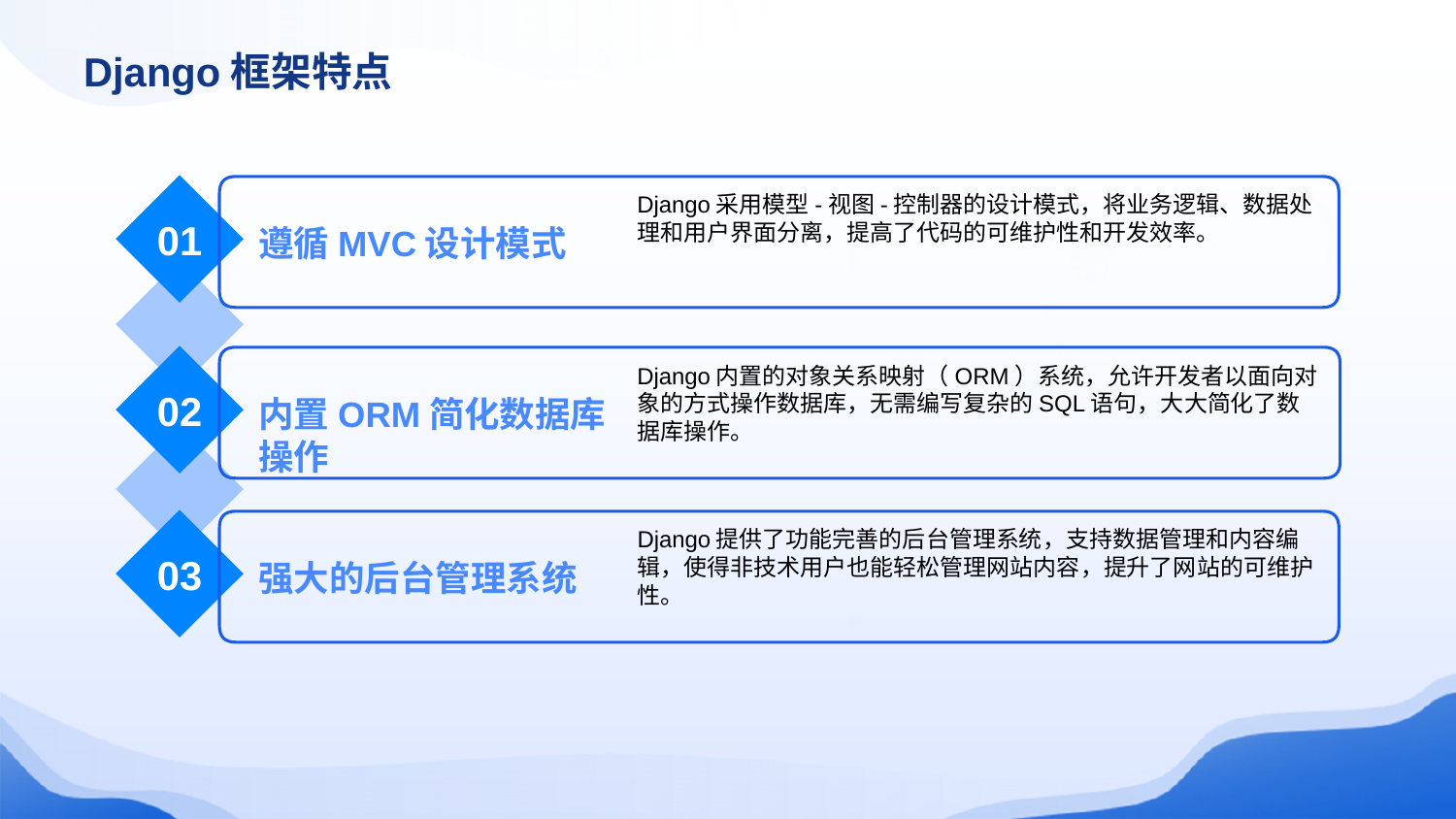

Django框架特点
Django采用模型-视图-控制器的设计模式，将业务逻辑、数据处理和用户界面分离，提高了代码的可维护性和开发效率。

01

遵循MVC设计模式

Django内置的对象关系映射（ORM）系统，允许开发者以面向对象的方式操作数据库，无需编写复杂的SQL语句，大大简化了数据库操作。

02

内置ORM简化数据库操作

Django提供了功能完善的后台管理系统，支持数据管理和内容编辑，使得非技术用户也能轻松管理网站内容，提升了网站的可维护性。

03

强大的后台管理系统